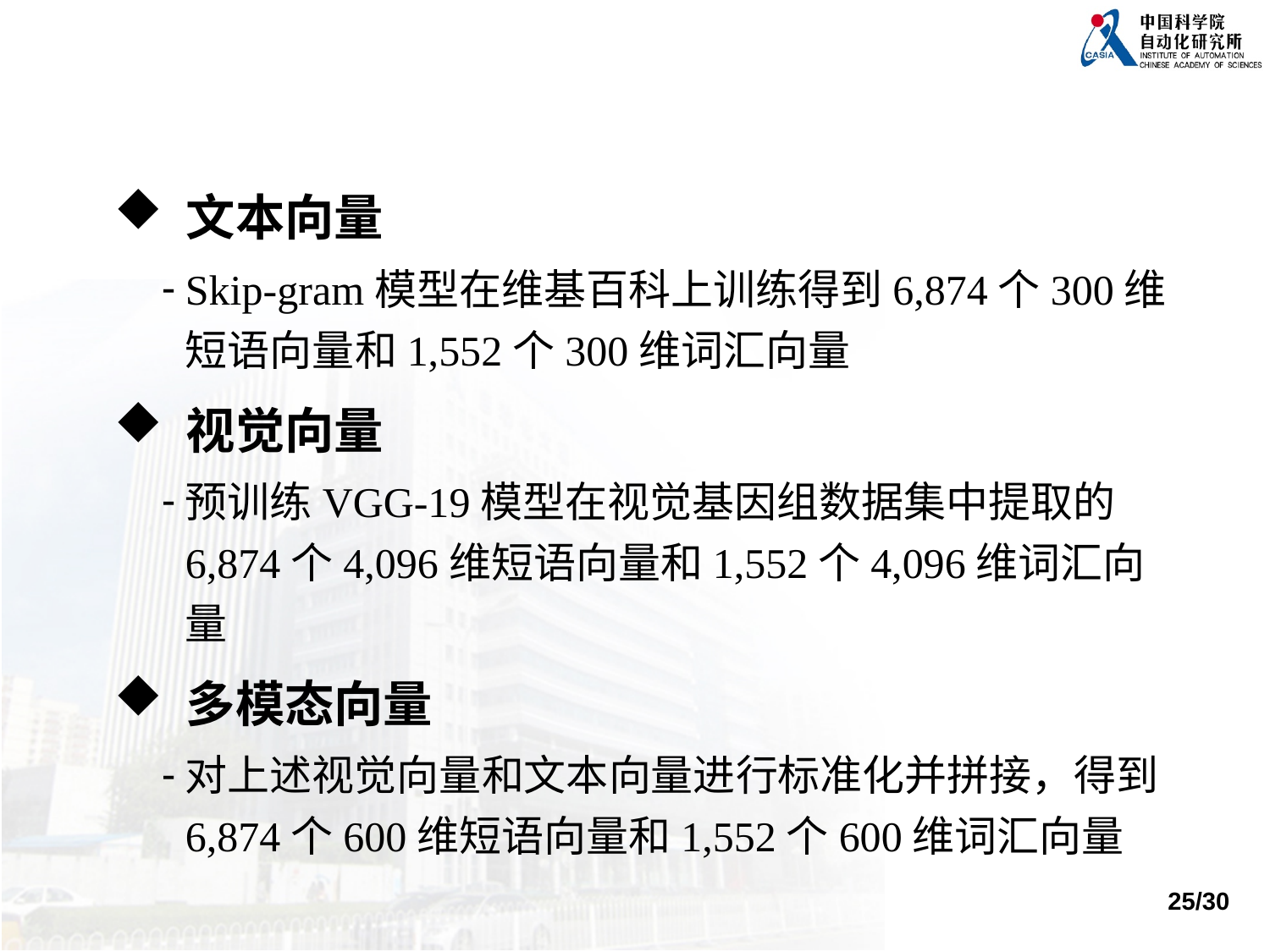

文本向量
Skip-gram模型在维基百科上训练得到6,874个300维短语向量和1,552个300维词汇向量
 视觉向量
预训练VGG-19模型在视觉基因组数据集中提取的6,874个4,096维短语向量和1,552个4,096维词汇向量
 多模态向量
对上述视觉向量和文本向量进行标准化并拼接，得到6,874个600维短语向量和1,552个600维词汇向量

25/30